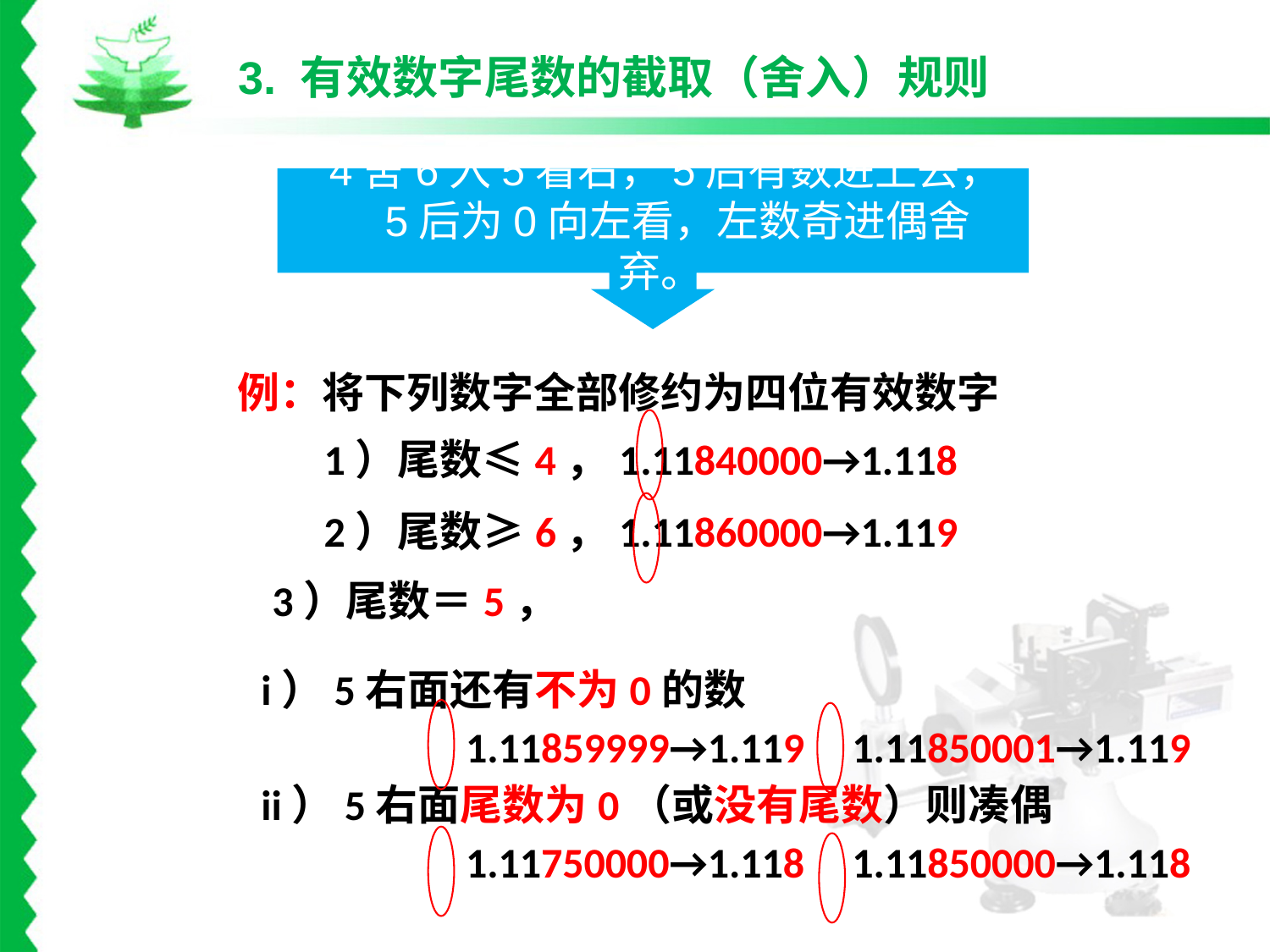

3. 有效数字尾数的截取（舍入）规则
4舍6入5看右，5后有数进上去，
  5后为0向左看，左数奇进偶舍弃。

例：将下列数字全部修约为四位有效数字

1）尾数≤4，1.11840000→1.118

2）尾数≥6，1.11860000→1.119
3）尾数＝5，
i）5右面还有不为0的数
		    1.11859999→1.119     1.11850001→1.119
ii）5右面尾数为0（或没有尾数）则凑偶
		    1.11750000→1.118     1.11850000→1.118